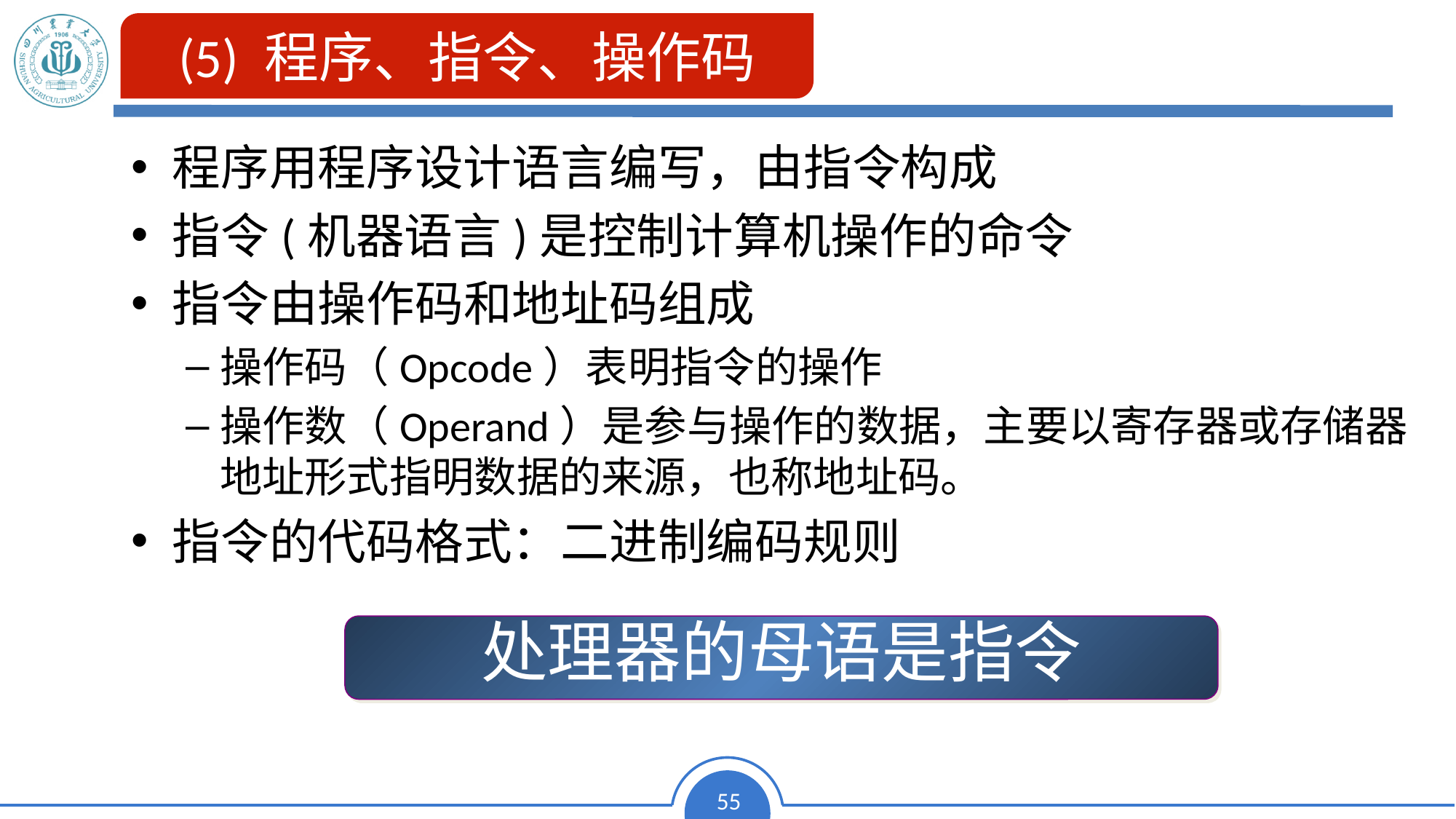

(5) 程序、指令、操作码
程序用程序设计语言编写，由指令构成
指令(机器语言)是控制计算机操作的命令
指令由操作码和地址码组成
操作码（Opcode）表明指令的操作
操作数（Operand）是参与操作的数据，主要以寄存器或存储器地址形式指明数据的来源，也称地址码。
指令的代码格式：二进制编码规则
处理器的母语是指令